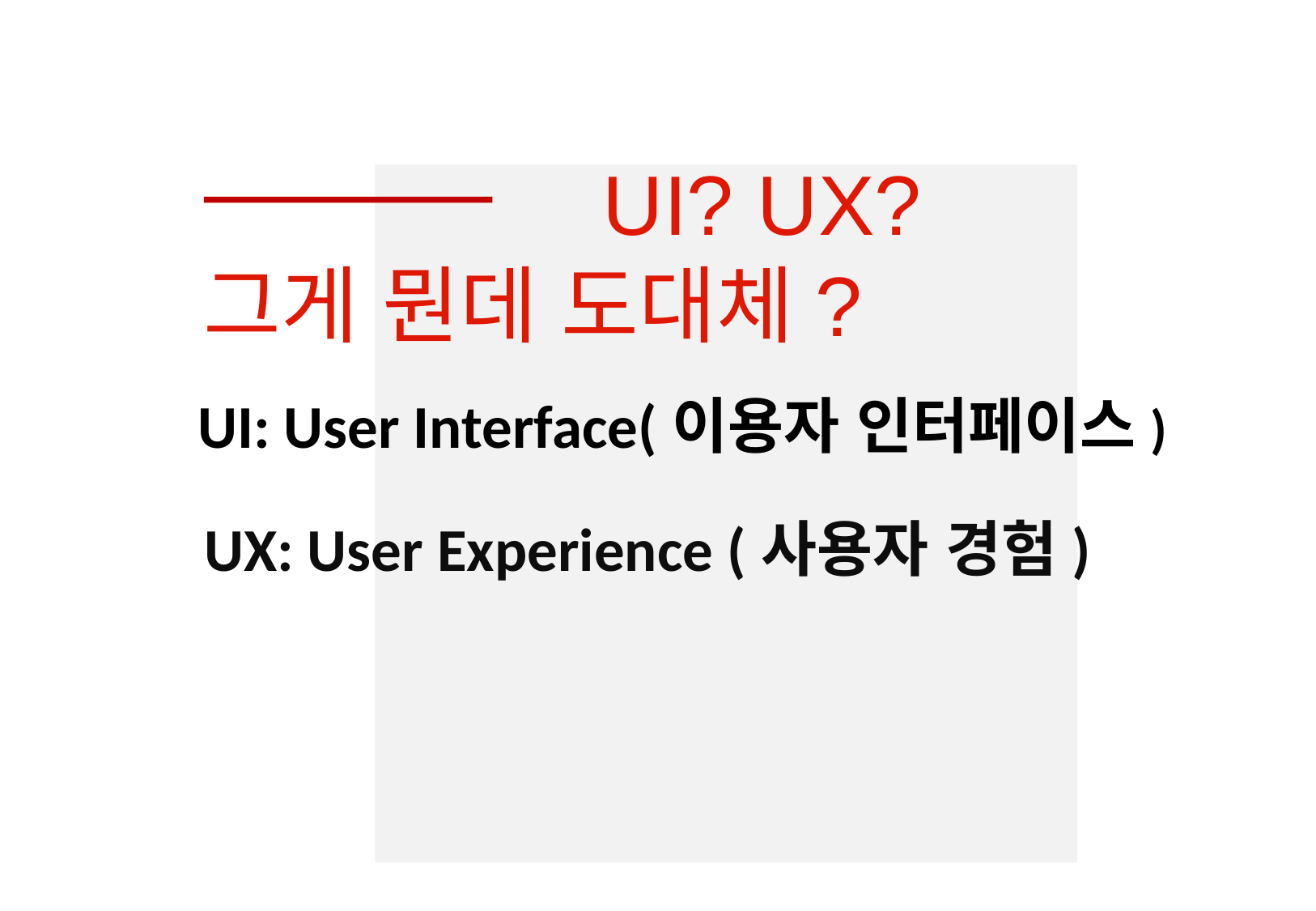

UI? UX?
그게 뭔데 도대체?

UI: User Interface(이용자 인터페이스)
UX: User Experience (사용자 경험)